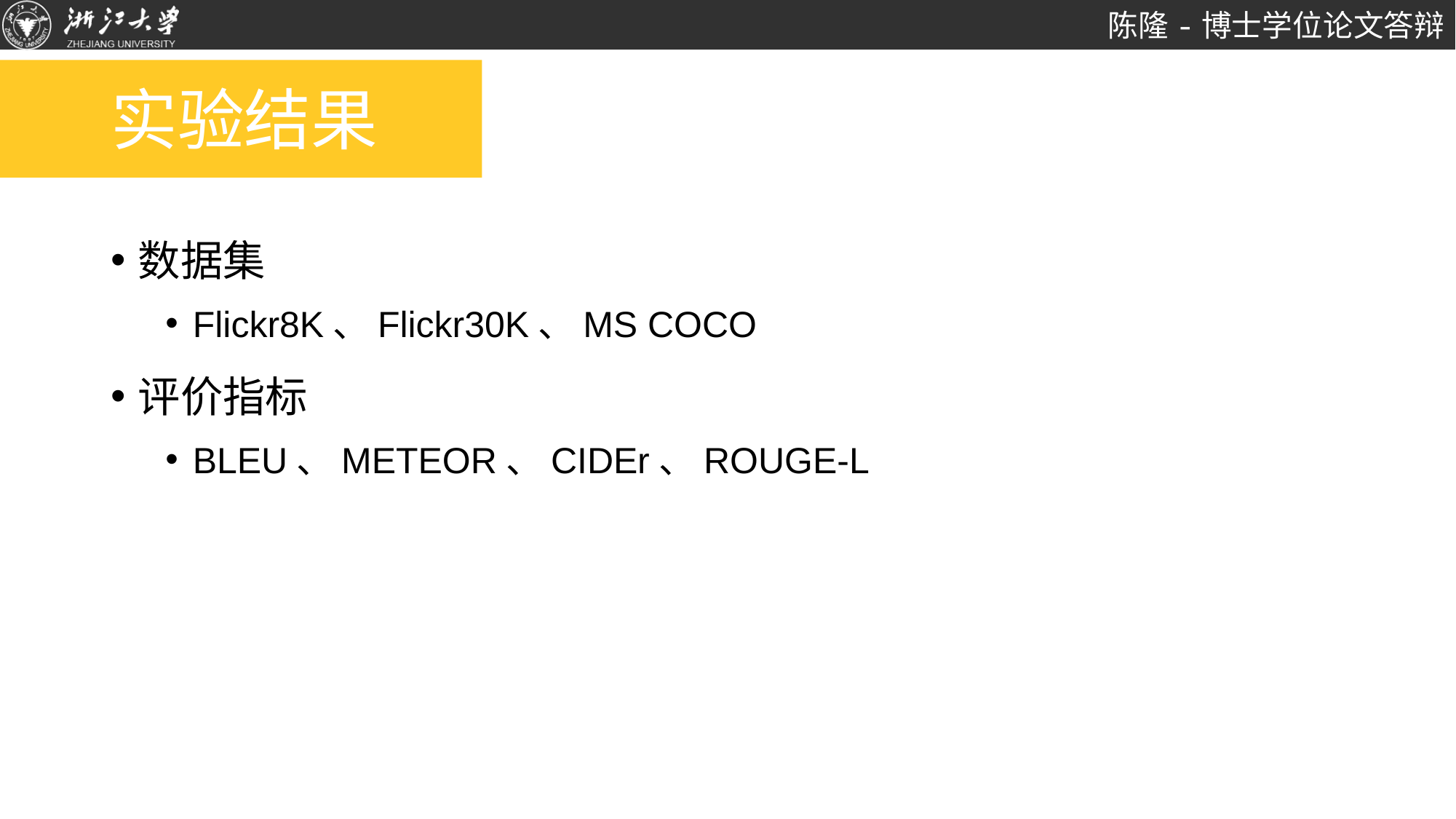

# 实验结果
数据集
Flickr8K、Flickr30K、MS COCO
评价指标
BLEU、METEOR、CIDEr、ROUGE-L